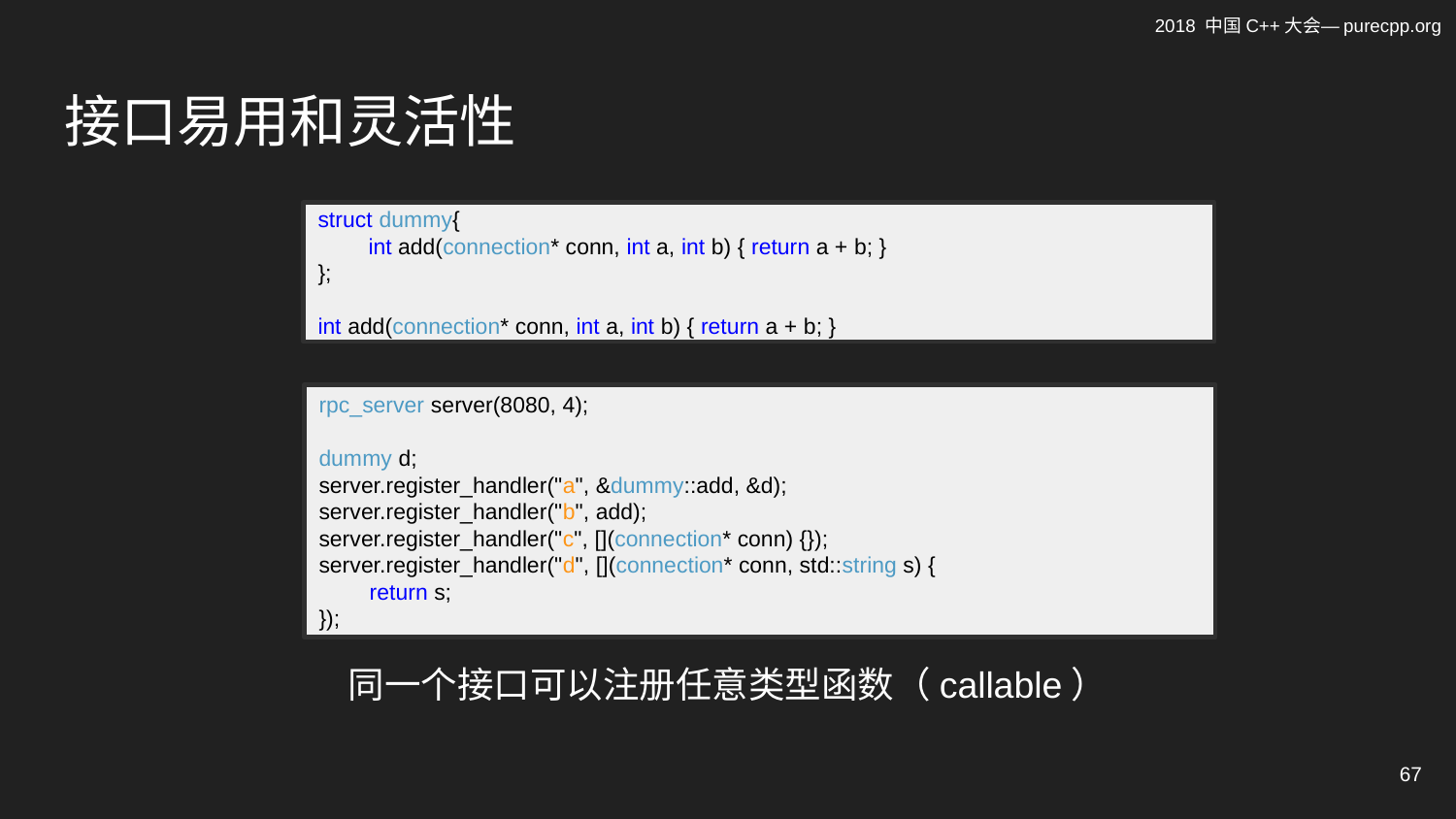

# 接口易用和灵活性

struct dummy{
        int add(connection* conn, int a, int b) { return a + b; }
};

int add(connection* conn, int a, int b) { return a + b; }
rpc_server server(8080, 4);

dummy d;
server.register_handler("a", &dummy::add, &d);
server.register_handler("b", add);
server.register_handler("c", [](connection* conn) {});
server.register_handler("d", [](connection* conn, std::string s) {
        return s;
});
同一个接口可以注册任意类型函数（callable）
67